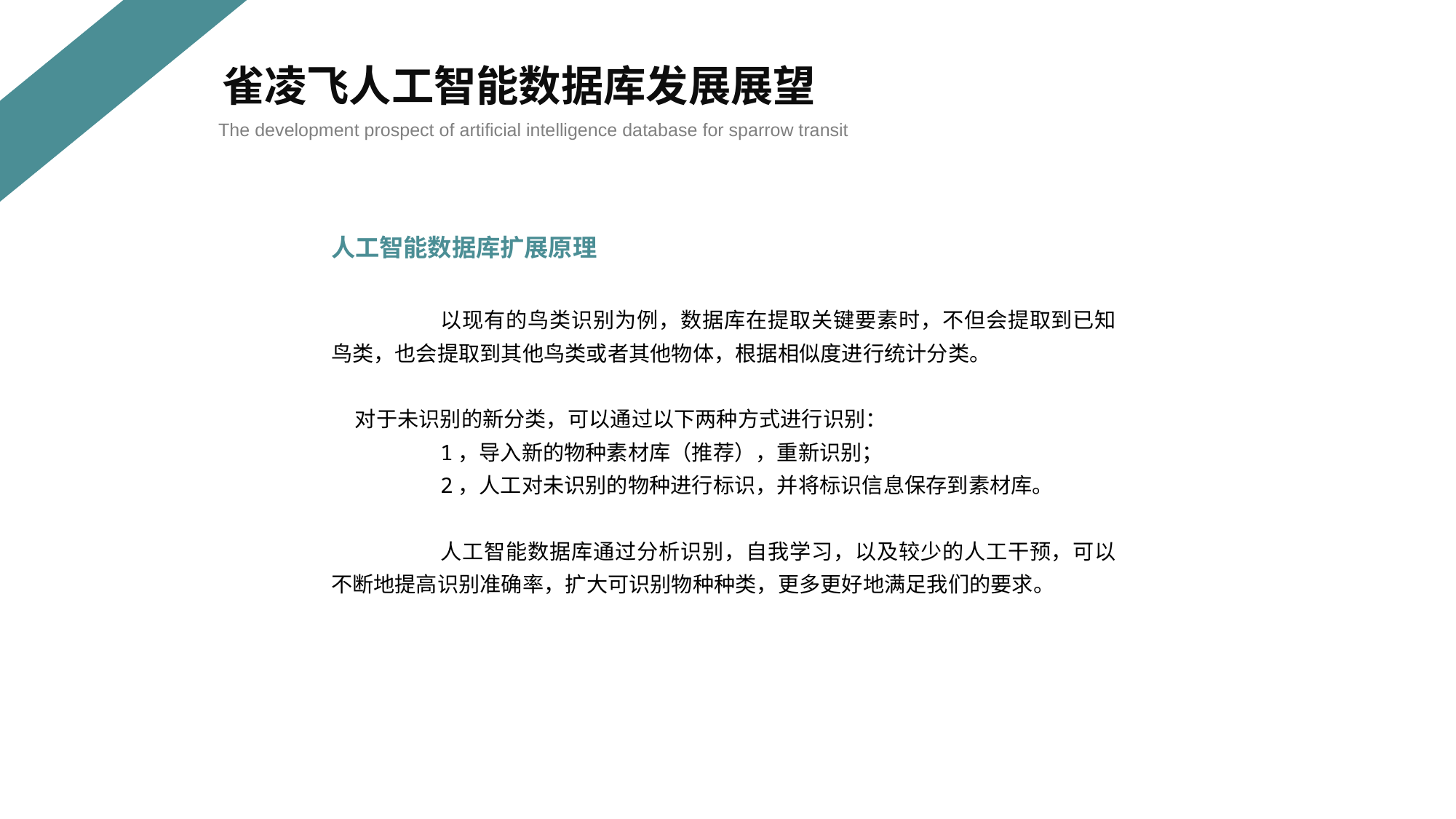

雀凌飞人工智能数据库发展展望

The development prospect of artificial intelligence database for sparrow transit
人工智能数据库扩展原理

	以现有的鸟类识别为例，数据库在提取关键要素时，不但会提取到已知鸟类，也会提取到其他鸟类或者其他物体，根据相似度进行统计分类。

    对于未识别的新分类，可以通过以下两种方式进行识别：
	1，导入新的物种素材库（推荐），重新识别；
	2，人工对未识别的物种进行标识，并将标识信息保存到素材库。

	人工智能数据库通过分析识别，自我学习，以及较少的人工干预，可以不断地提高识别准确率，扩大可识别物种种类，更多更好地满足我们的要求。